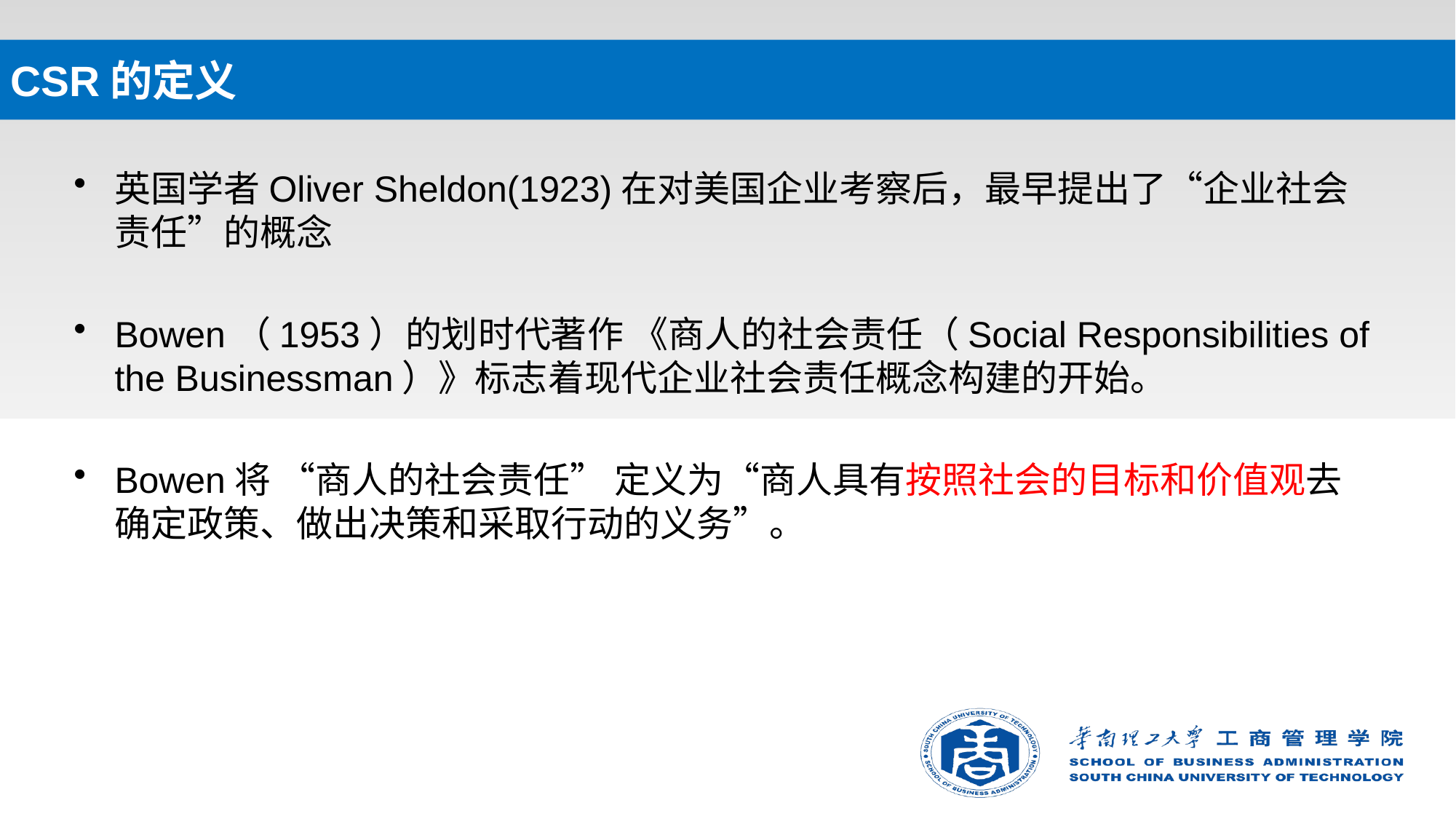

# CSR的定义
英国学者Oliver Sheldon(1923)在对美国企业考察后，最早提出了“企业社会责任”的概念

Bowen（1953）的划时代著作 《商人的社会责任（Social Responsibilities of the Businessman）》标志着现代企业社会责任概念构建的开始。

Bowen将 “商人的社会责任” 定义为“商人具有按照社会的目标和价值观去确定政策、做出决策和采取行动的义务”。